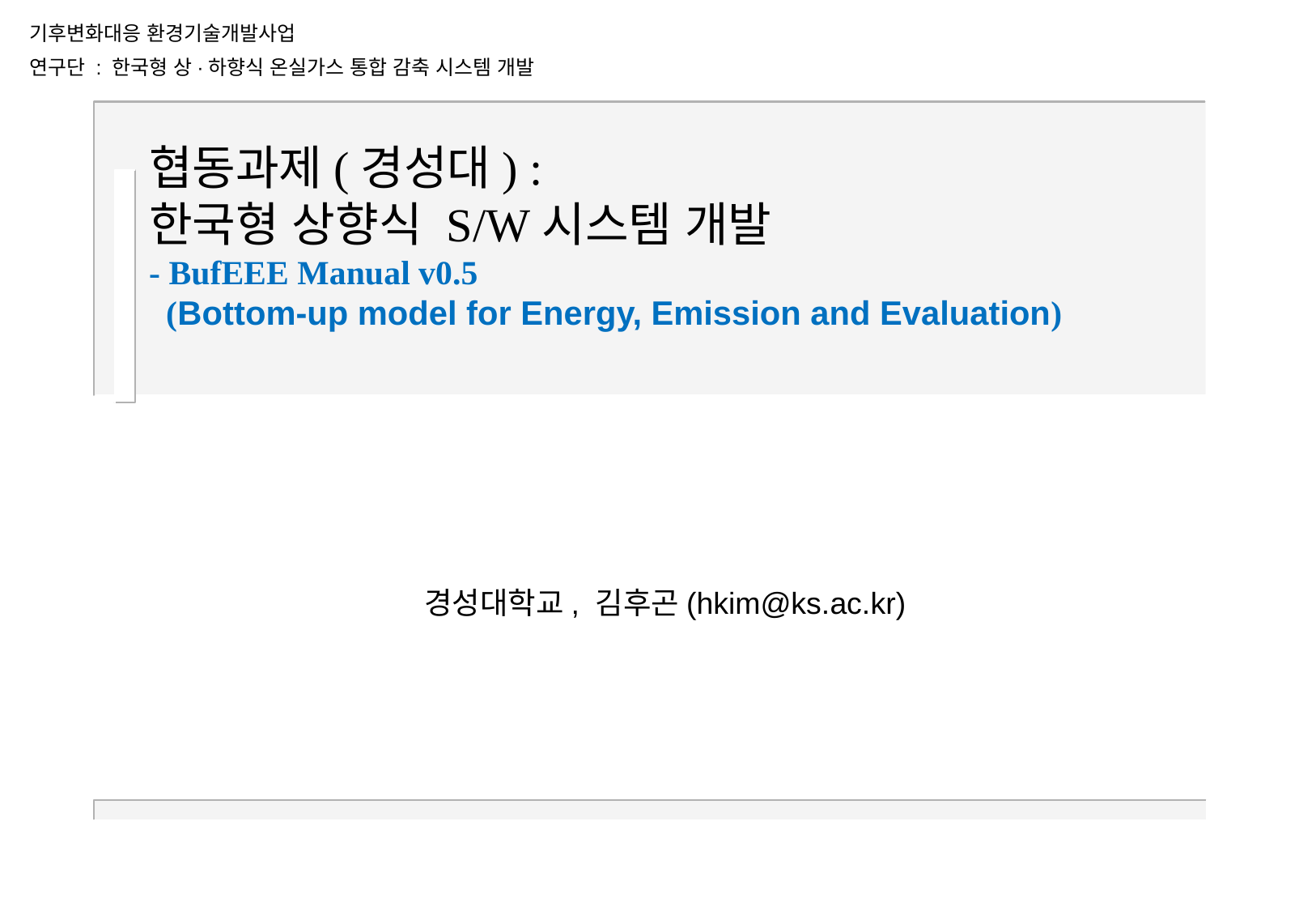

기후변화대응 환경기술개발사업
연구단 : 한국형 상·하향식 온실가스 통합 감축 시스템 개발
# 협동과제(경성대) : 한국형 상향식 S/W시스템 개발 - BufEEE Manual v0.5 (Bottom-up model for Energy, Emission and Evaluation)

경성대학교, 김후곤(hkim@ks.ac.kr)